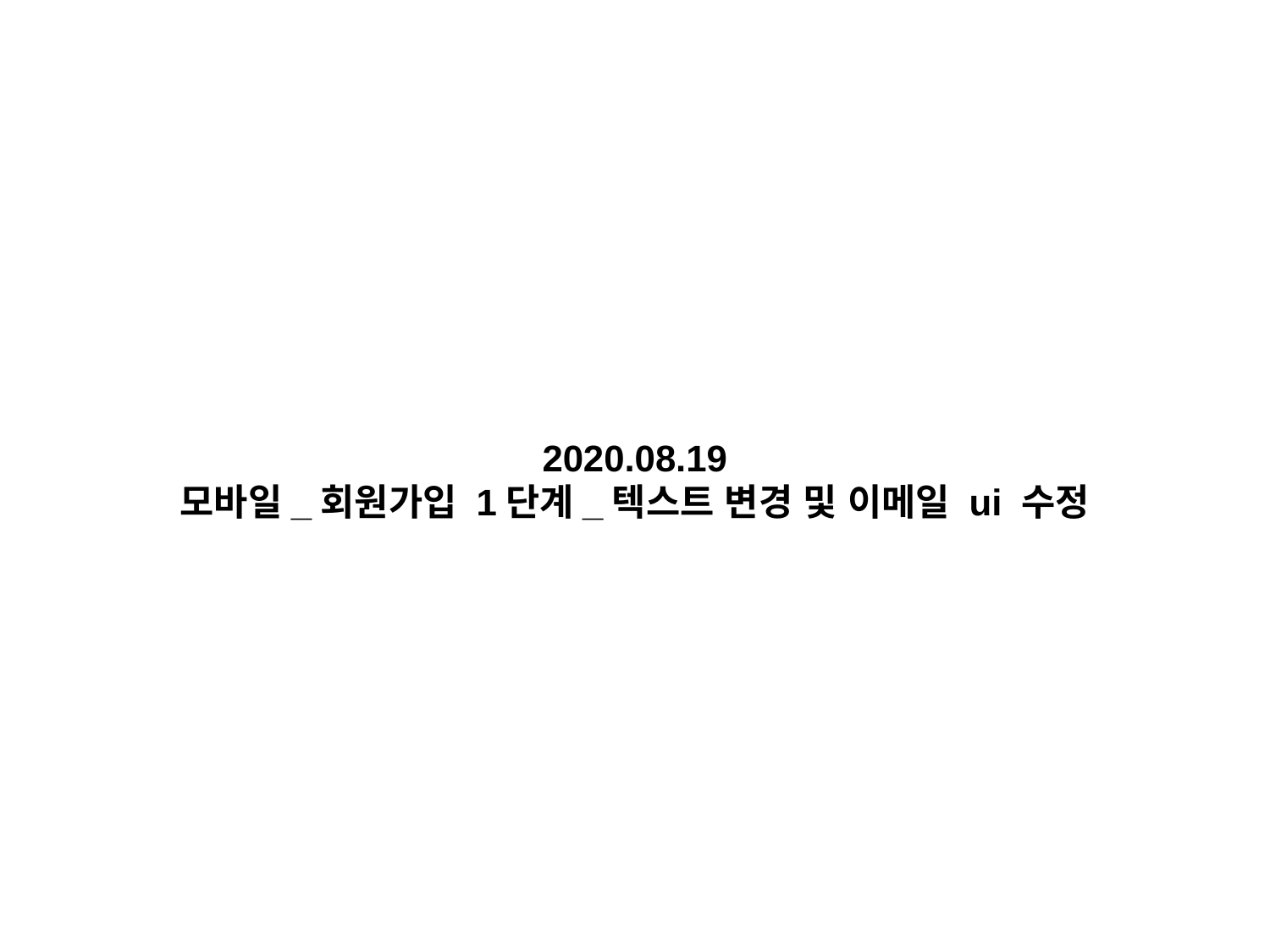

2020.08.19
모바일_회원가입 1단계_텍스트 변경 및 이메일 ui 수정